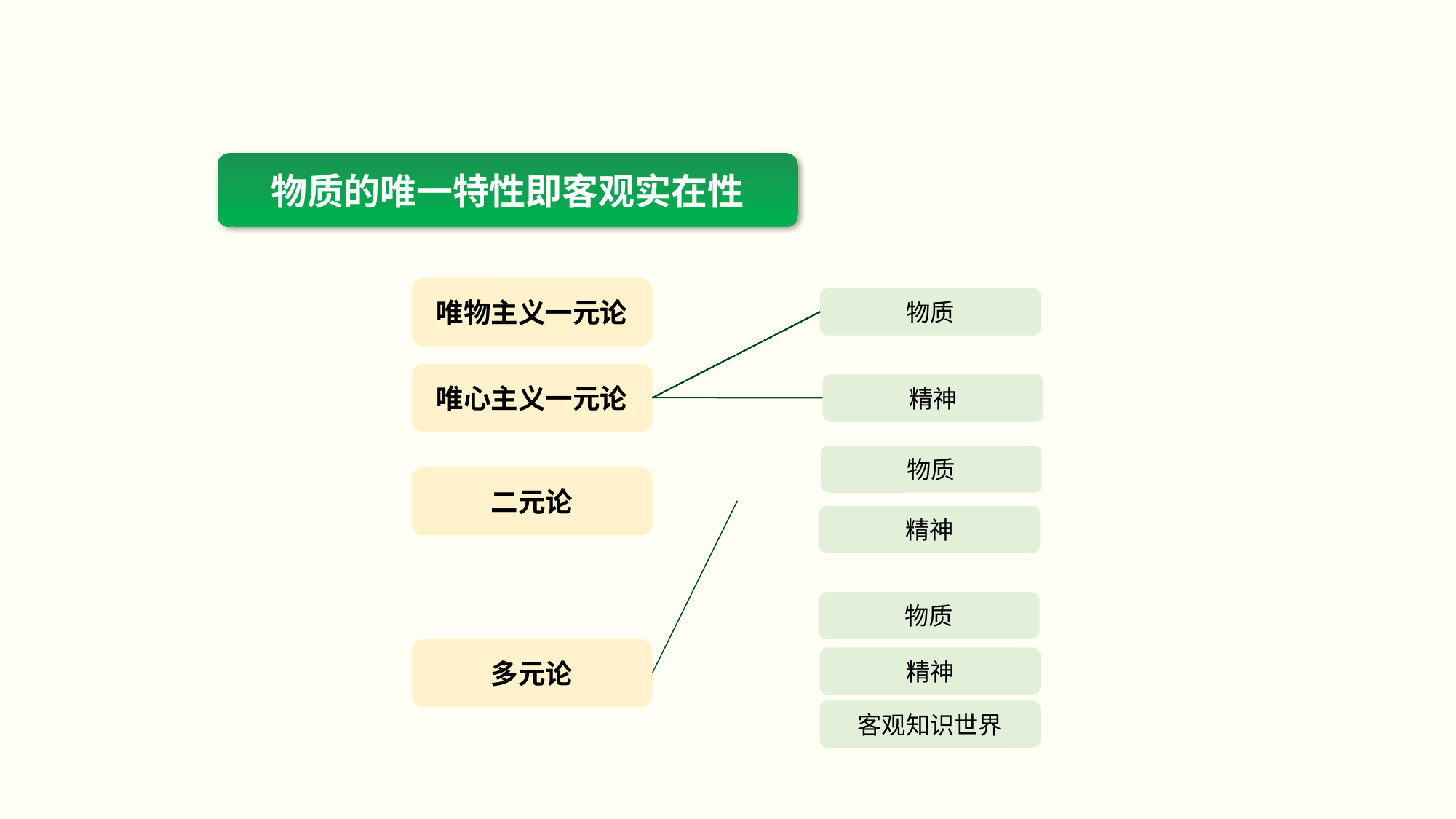

物质的唯一特性即客观实在性
唯物主义一元论
物质
唯心主义一元论
精神
物质
二元论
精神
物质
多元论
精神
客观知识世界